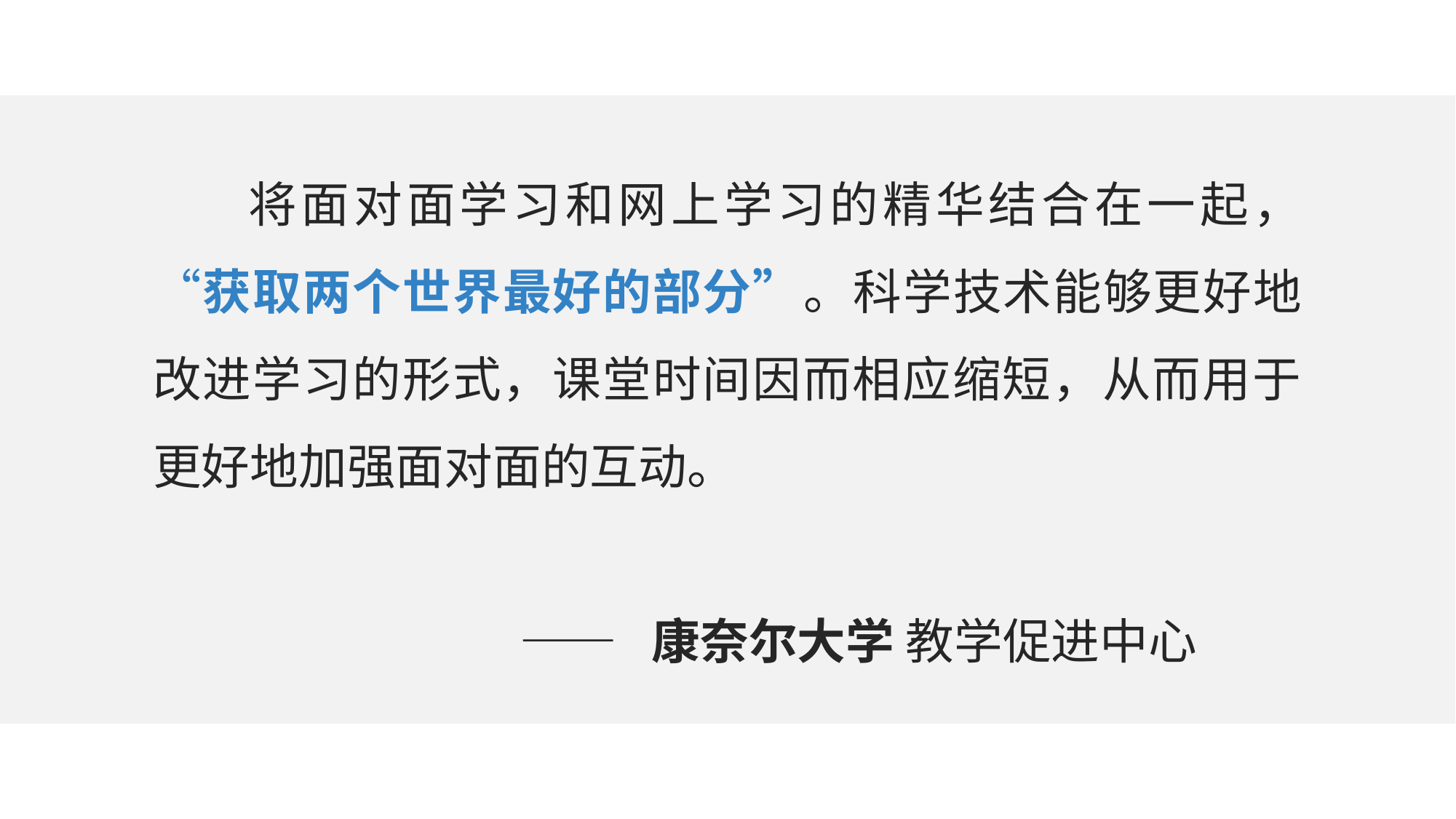

将面对面学习和网上学习的精华结合在一起，“获取两个世界最好的部分”。科学技术能够更好地改进学习的形式，课堂时间因而相应缩短，从而用于更好地加强面对面的互动。

                         ——  康奈尔大学 教学促进中心